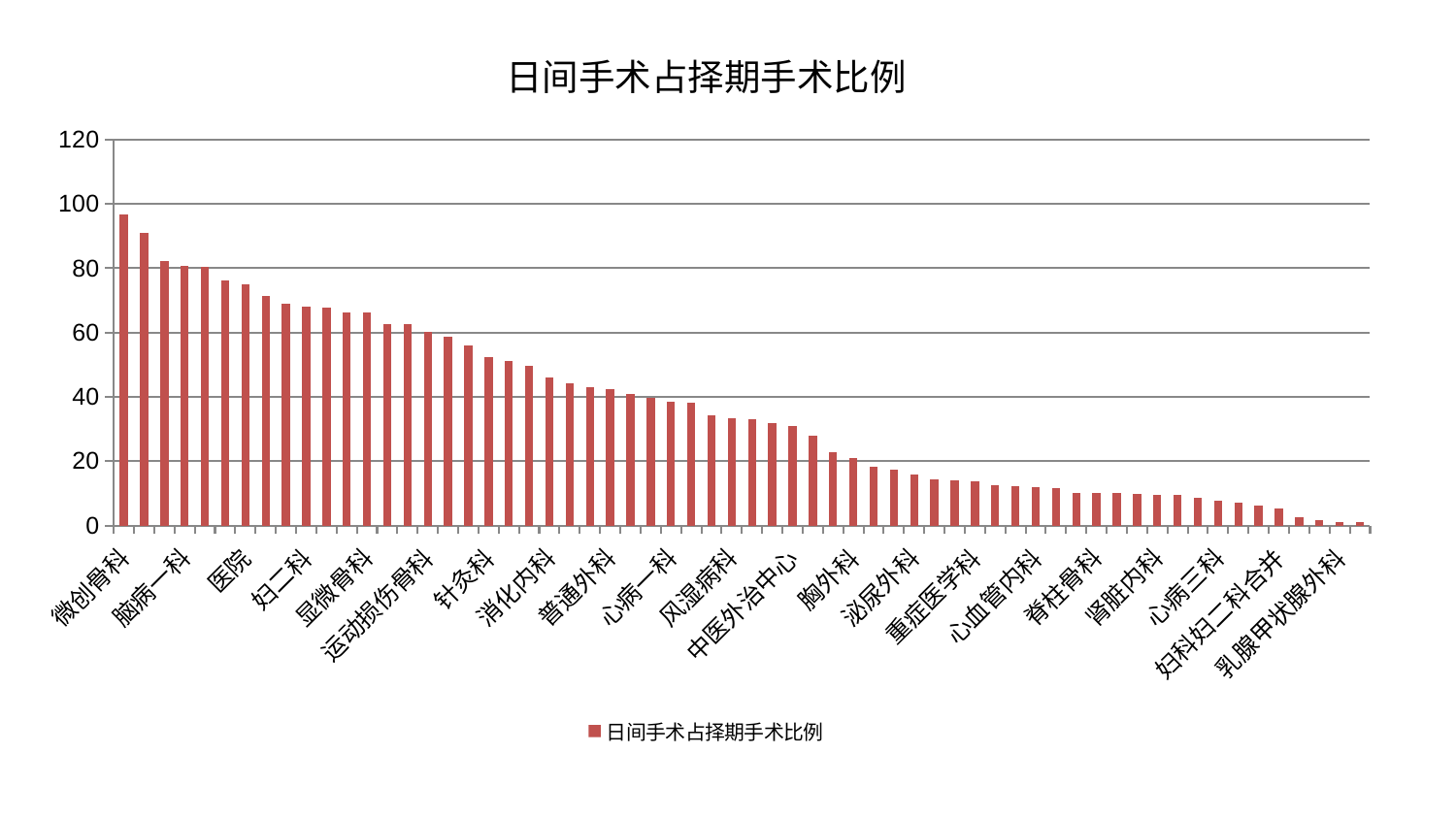

### Chart: 日间手术占择期手术比例

| Category | 日间手术占择期手术比例 |
|---|---|
| 微创骨科 | 96.65235637403215 |
| 眼科 | 90.9575042287789 |
| 男科 | 82.22910354688221 |
| 脑病一科 | 80.8826189860467 |
| 治未病中心 | 80.35830842124076 |
| 肛肠科 | 76.15781557762764 |
| 医院 | 74.8919959326231 |
| 妇科 | 71.35462184061087 |
| 呼吸内科 | 68.83103124372924 |
| 妇二科 | 68.1328826099938 |
| 脾胃科消化科合并 | 67.62760900409526 |
| 关节骨科 | 66.37961694879746 |
| 显微骨科 | 66.15329500574269 |
| 推拿科 | 62.69137997896874 |
| 周围血管科 | 62.6412776843825 |
| 运动损伤骨科 | 60.260866752825095 |
| 小儿推拿科 | 58.681159526870054 |
| 肝胆外科 | 55.90806868963214 |
| 针灸科 | 52.489343300780746 |
| 美容皮肤科 | 51.05652741333804 |
| 西区重症医学科 | 49.74000548956192 |
| 消化内科 | 45.90919260045923 |
| 身心医学科 | 44.27168345311549 |
| 康复科 | 42.96657863548943 |
| 普通外科 | 42.51835050627852 |
| 产科 | 41.004206344563855 |
| 耳鼻喉科 | 39.82592866734953 |
| 心病一科 | 38.51826167299011 |
| 脾胃病科 | 38.038922418370504 |
| 内分泌科 | 34.33704099900463 |
| 风湿病科 | 33.3214346936644 |
| 脑病二科 | 32.961950409834564 |
| 综合内科 | 31.84026494040353 |
| 中医外治中心 | 31.052596146482703 |
| 口腔科 | 27.942917327856097 |
| 东区重症医学科 | 22.72126729906263 |
| 胸外科 | 20.88853126671033 |
| 创伤骨科 | 18.26600586593703 |
| 神经内科 | 17.30024953134017 |
| 泌尿外科 | 15.841206765208039 |
| 心病二科 | 14.34486960861614 |
| 骨科 | 14.124880823629105 |
| 重症医学科 | 13.598877668042707 |
| 脑病三科 | 12.467574401225257 |
| 肾病科 | 12.096650131839116 |
| 心血管内科 | 11.939655975436402 |
| 肝病科 | 11.696281943504982 |
| 老年医学科 | 10.16722170594826 |
| 脊柱骨科 | 10.111199834205898 |
| 皮肤科 | 10.076086238700576 |
| 肿瘤内科 | 9.87073247001442 |
| 肾脏内科 | 9.4192981168727 |
| 血液科 | 9.401302278182143 |
| 中医经典科 | 8.690692440319747 |
| 心病三科 | 7.692191171530793 |
| 儿科 | 6.955574726105285 |
| 神经外科 | 6.06587789991313 |
| 妇科妇二科合并 | 5.190327116773008 |
| 小儿骨科 | 2.60184466210589 |
| 东区肾病科 | 1.7530868107644704 |
| 乳腺甲状腺外科 | 1.0247583220895917 |
| 心病四科 | 1.0245659147935848 |
73